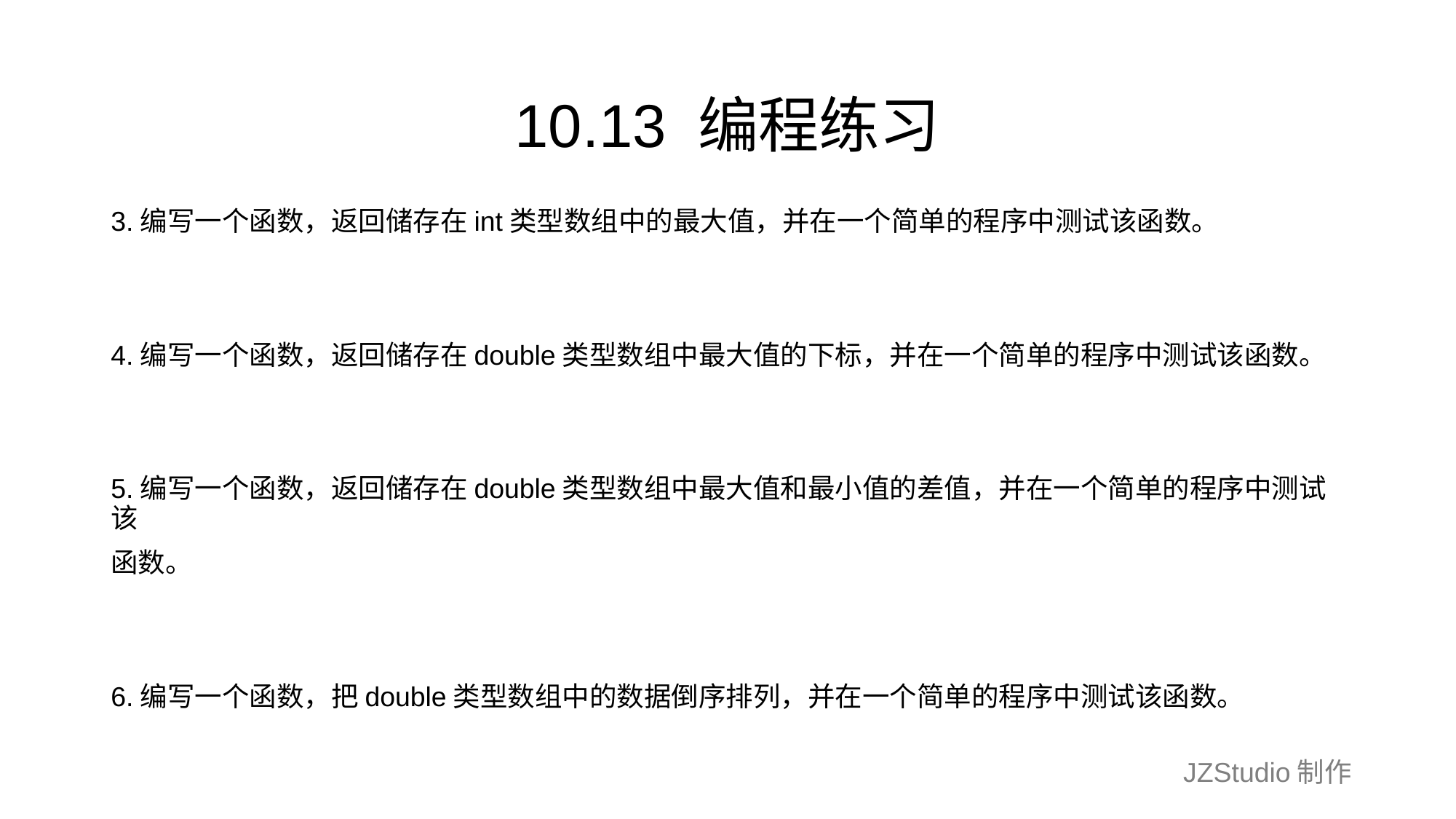

# 10.13 编程练习
3.编写一个函数，返回储存在int类型数组中的最大值，并在一个简单的程序中测试该函数。

4.编写一个函数，返回储存在double类型数组中最大值的下标，并在一个简单的程序中测试该函数。

5.编写一个函数，返回储存在double类型数组中最大值和最小值的差值，并在一个简单的程序中测试该
函数。

6.编写一个函数，把double类型数组中的数据倒序排列，并在一个简单的程序中测试该函数。